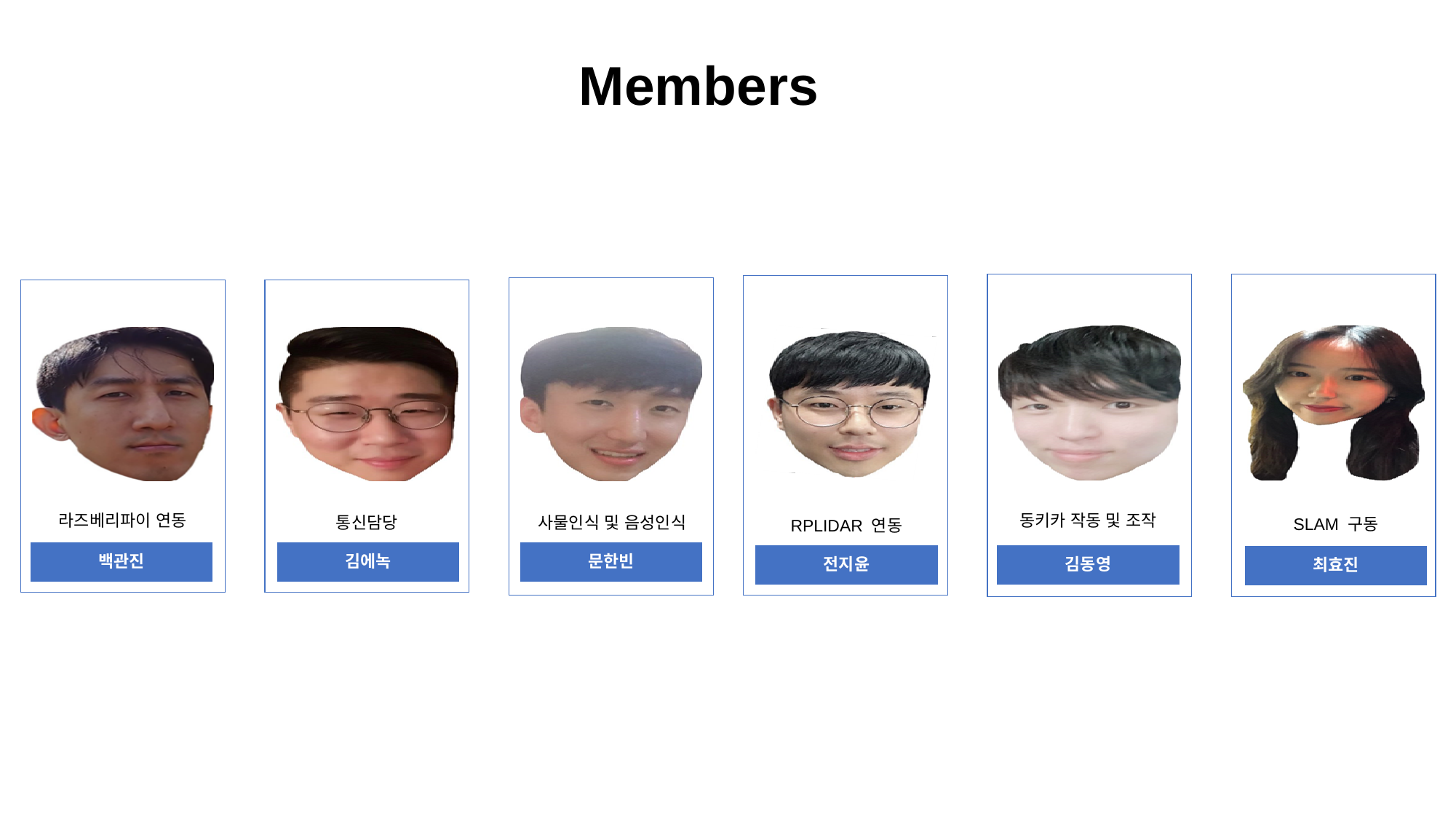

Members
전지윤
RPLIDAR 연동
김동영
동키카 작동 및 조작
최효진
SLAM 구동
백관진
라즈베리파이 연동
김에녹
통신담당
문한빈
사물인식 및 음성인식